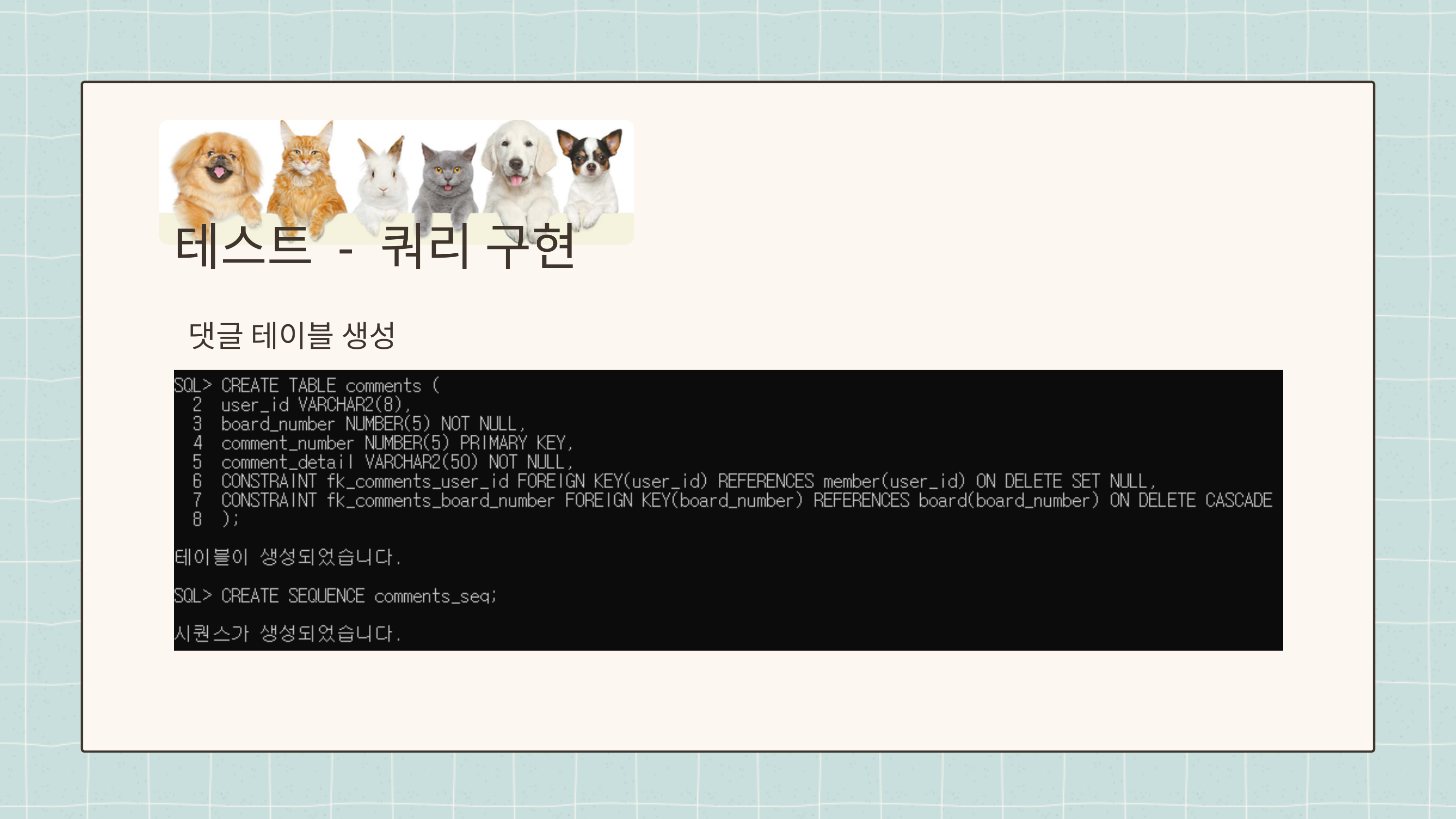

테스트 - 쿼리 구현
 댓글 테이블 생성